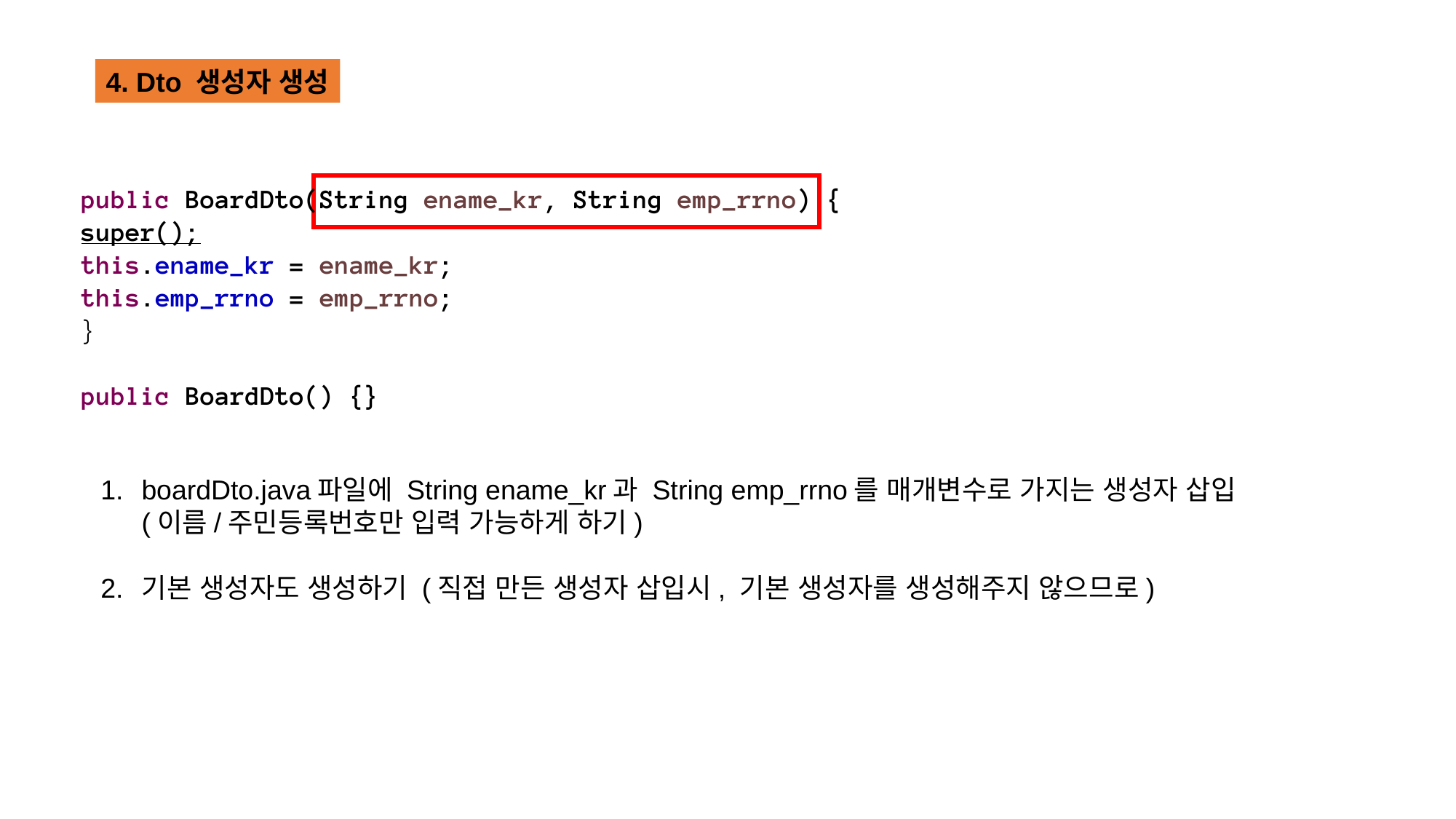

4. Dto 생성자 생성

public BoardDto(String ename_kr, String emp_rrno) {
super();
this.ename_kr = ename_kr;
this.emp_rrno = emp_rrno;
}

public BoardDto() {}
boardDto.java파일에 String ename_kr과 String emp_rrno를 매개변수로 가지는 생성자 삽입
(이름/주민등록번호만 입력 가능하게 하기)

기본 생성자도 생성하기 (직접 만든 생성자 삽입시, 기본 생성자를 생성해주지 않으므로)